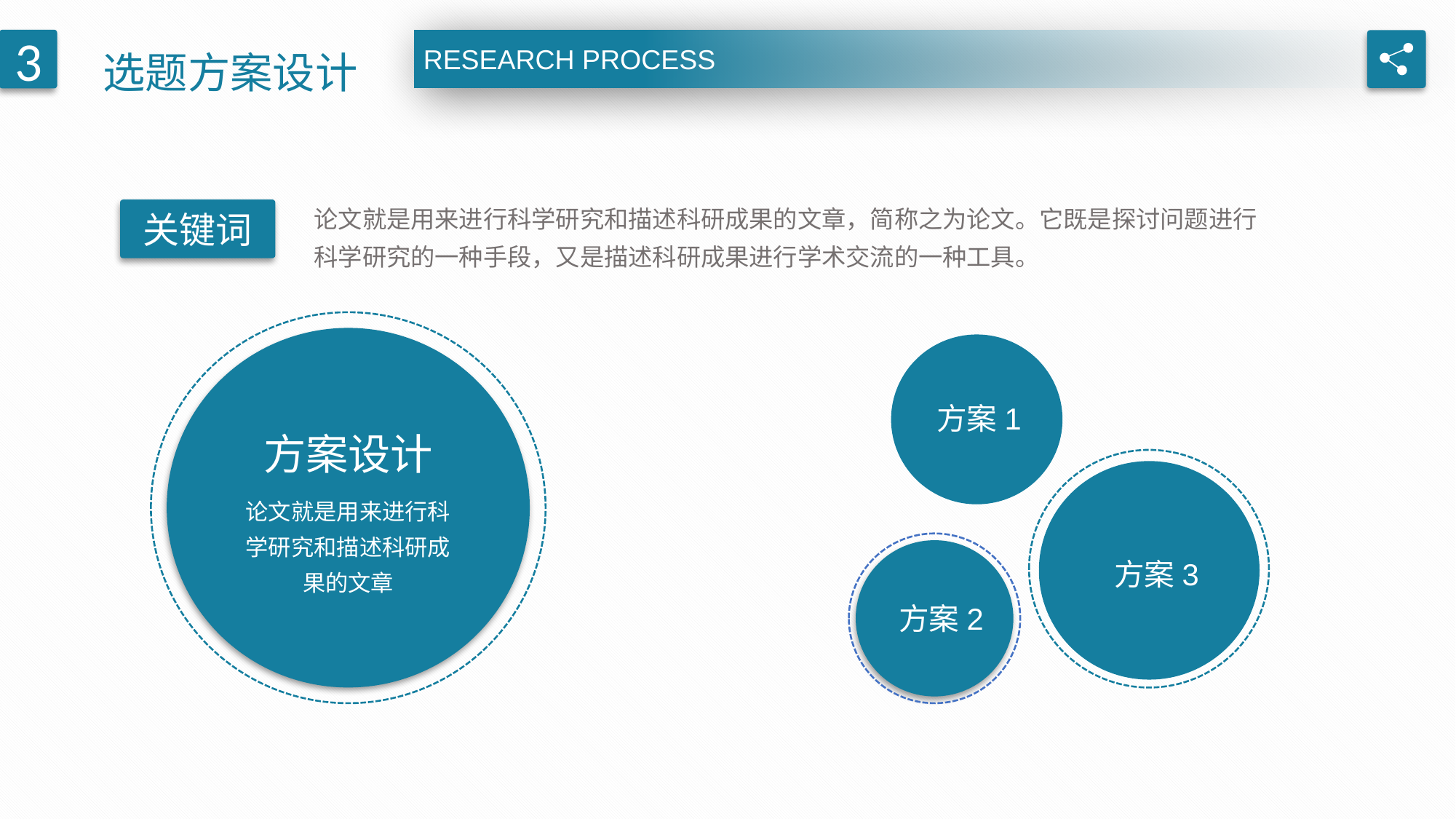

选题方案设计
3

RESEARCH PROCESS

论文就是用来进行科学研究和描述科研成果的文章，简称之为论文。它既是探讨问题进行科学研究的一种手段，又是描述科研成果进行学术交流的一种工具。
关键词

方案1
方案设计

论文就是用来进行科学研究和描述科研成果的文章

方案3
方案2